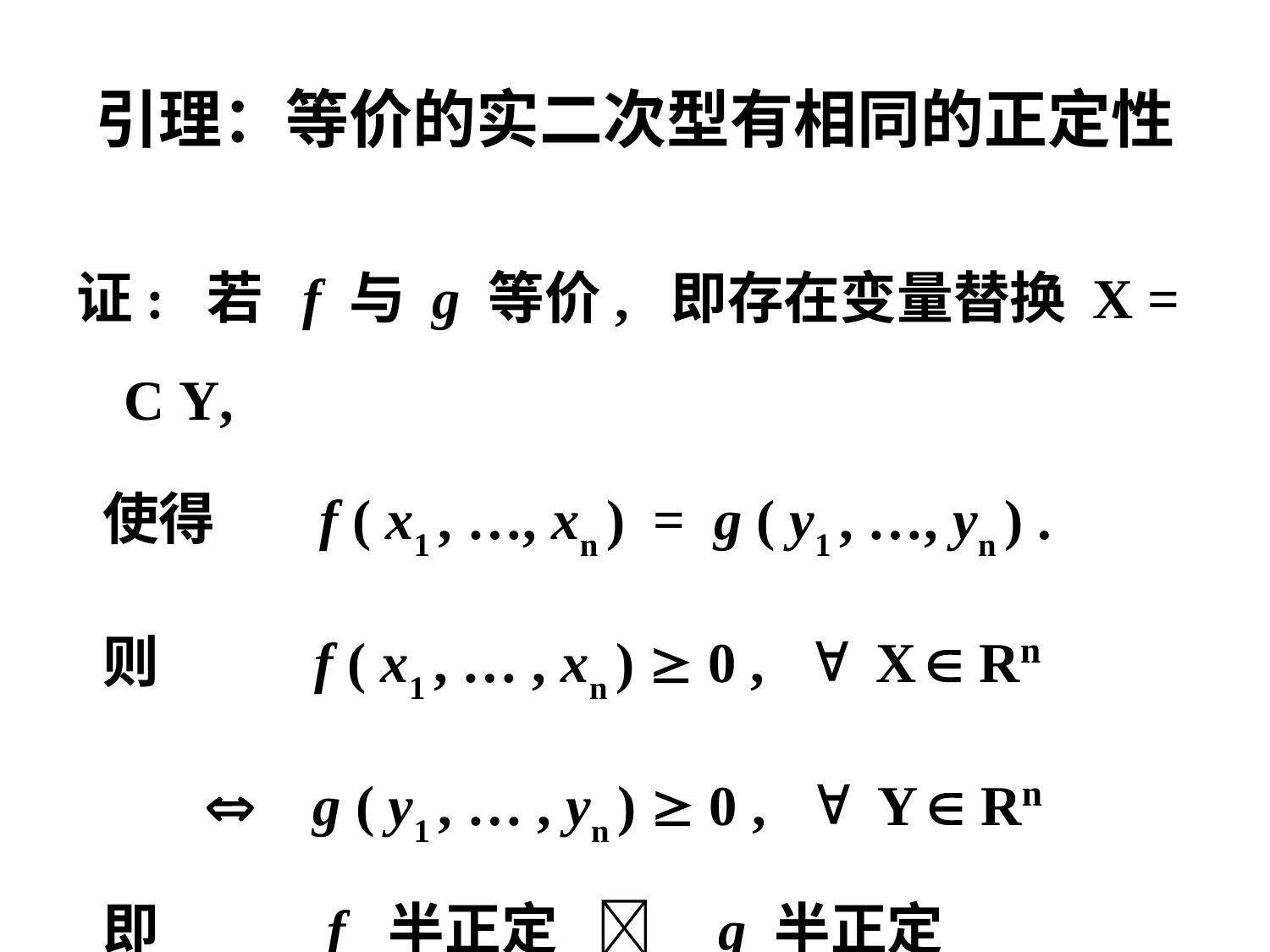

# 引理：等价的实二次型有相同的正定性
证:  若  f 与 g 等价,  即存在变量替换 X = C Y,
 使得       f ( x1 , …, xn )  =  g ( y1 , …, yn ) .
 则           f ( x1 , … , xn ) ≥ 0 ,   ∀  X ∈ Rn
         ⇔    g ( y1 , … , yn ) ≥ 0 ,   ∀  Y ∈ Rn
 即            f  半正定   ⇔    g 半正定